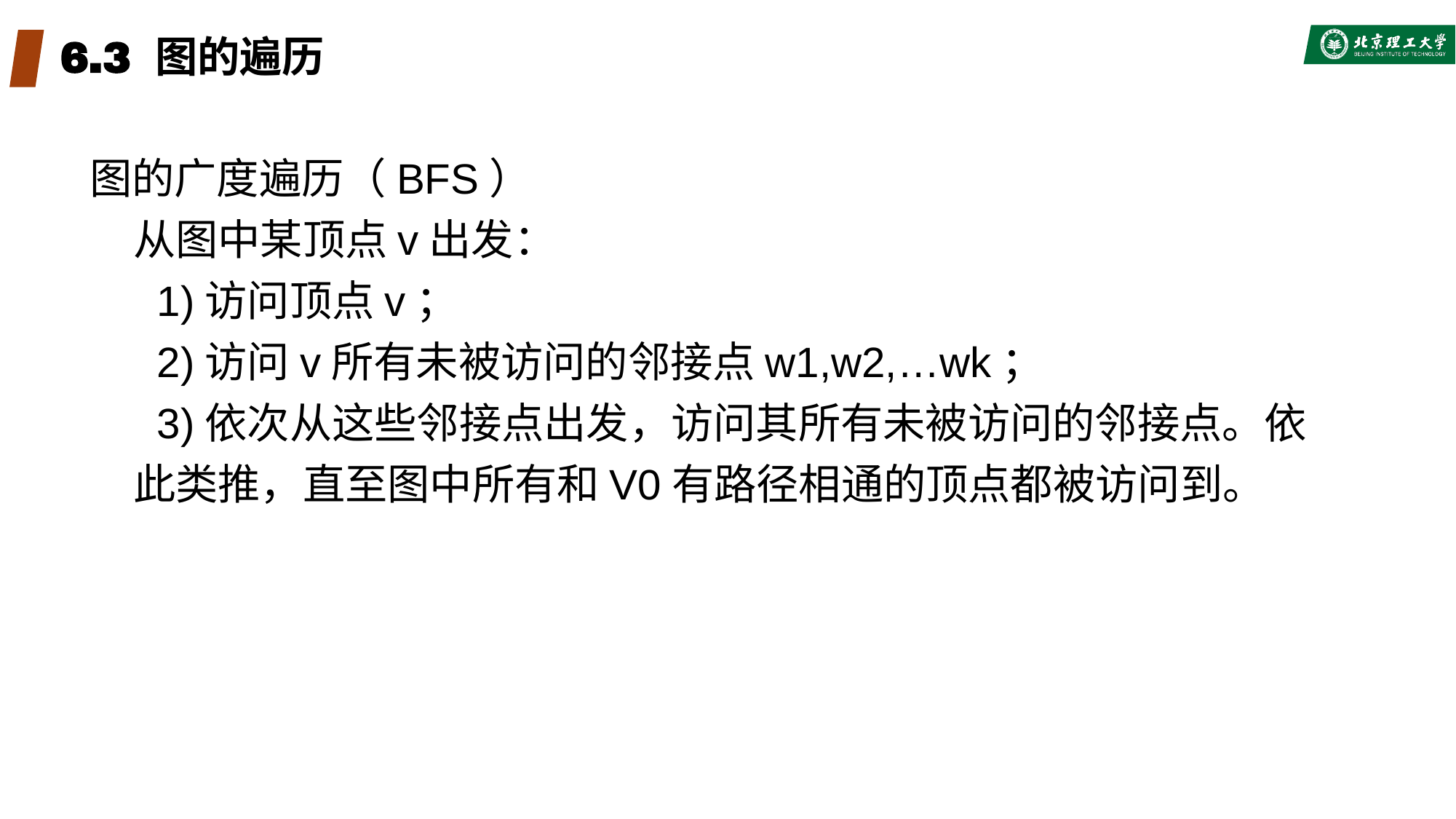

# 6.3 图的遍历
图的广度遍历（BFS）
	从图中某顶点v出发：
	  1)访问顶点v；
	  2)访问v所有未被访问的邻接点w1,w2,…wk；
	  3)依次从这些邻接点出发，访问其所有未被访问的邻接点。依此类推，直至图中所有和V0有路径相通的顶点都被访问到。